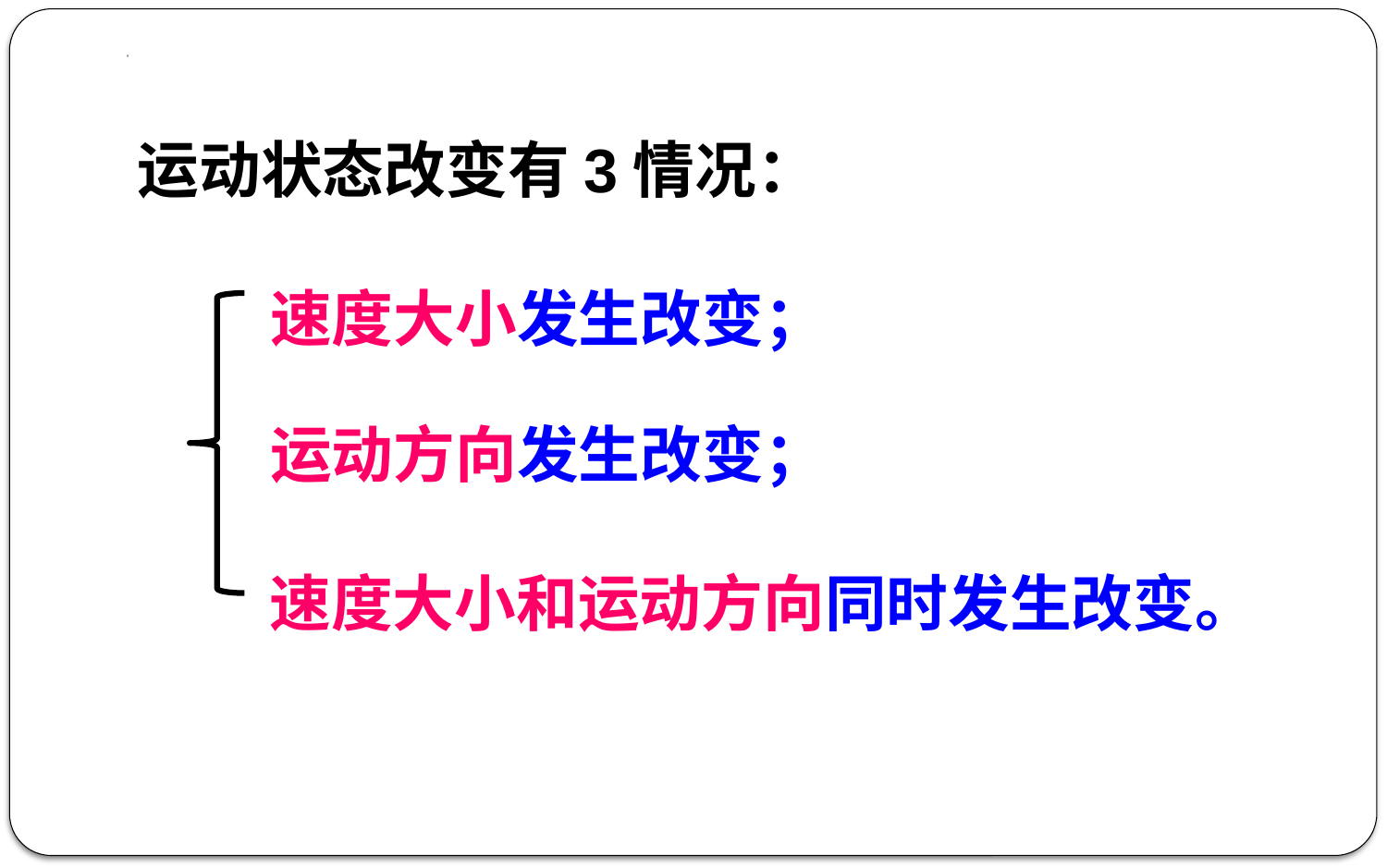

运动状态改变有3情况：
速度大小发生改变；

运动方向发生改变；
速度大小和运动方向同时发生改变。